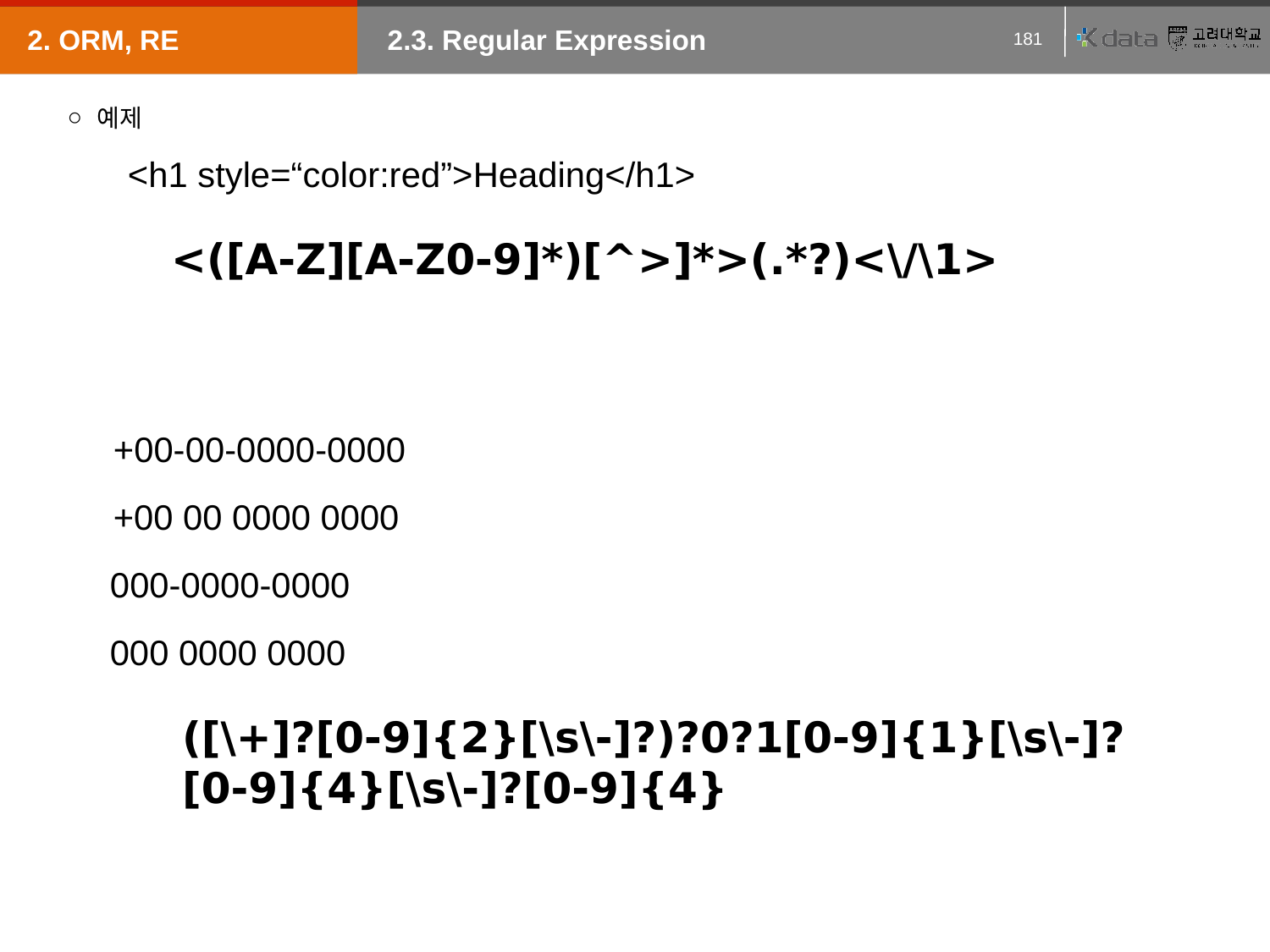

2. ORM, RE
2.3. Regular Expression
예제
<h1 style=“color:red”>Heading</h1>
<([A-Z][A-Z0-9]*)[^>]*>(.*?)<\/\1>
+00-00-0000-0000
+00 00 0000 0000
000-0000-0000
000 0000 0000
([\+]?[0-9]{2}[\s\-]?)?0?1[0-9]{1}[\s\-]?
[0-9]{4}[\s\-]?[0-9]{4}